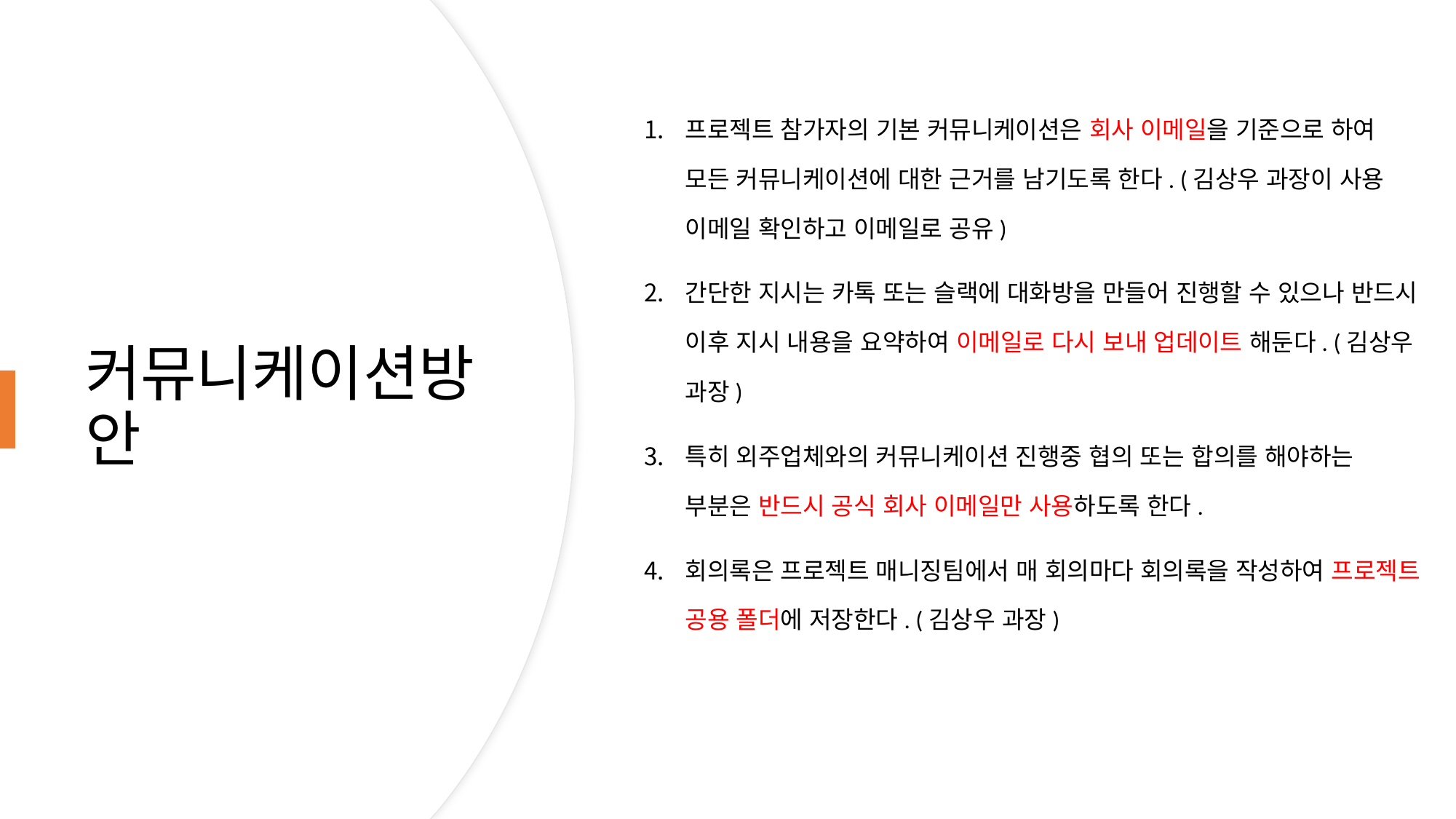

프로젝트 참가자의 기본 커뮤니케이션은 회사 이메일을 기준으로 하여 모든 커뮤니케이션에 대한 근거를 남기도록 한다. (김상우 과장이 사용 이메일 확인하고 이메일로 공유)
간단한 지시는 카톡 또는 슬랙에 대화방을 만들어 진행할 수 있으나 반드시 이후 지시 내용을 요약하여 이메일로 다시 보내 업데이트 해둔다. (김상우 과장)
특히 외주업체와의 커뮤니케이션 진행중 협의 또는 합의를 해야하는 부분은 반드시 공식 회사 이메일만 사용하도록 한다.
회의록은 프로젝트 매니징팀에서 매 회의마다 회의록을 작성하여 프로젝트 공용 폴더에 저장한다. (김상우 과장)
# 커뮤니케이션방안